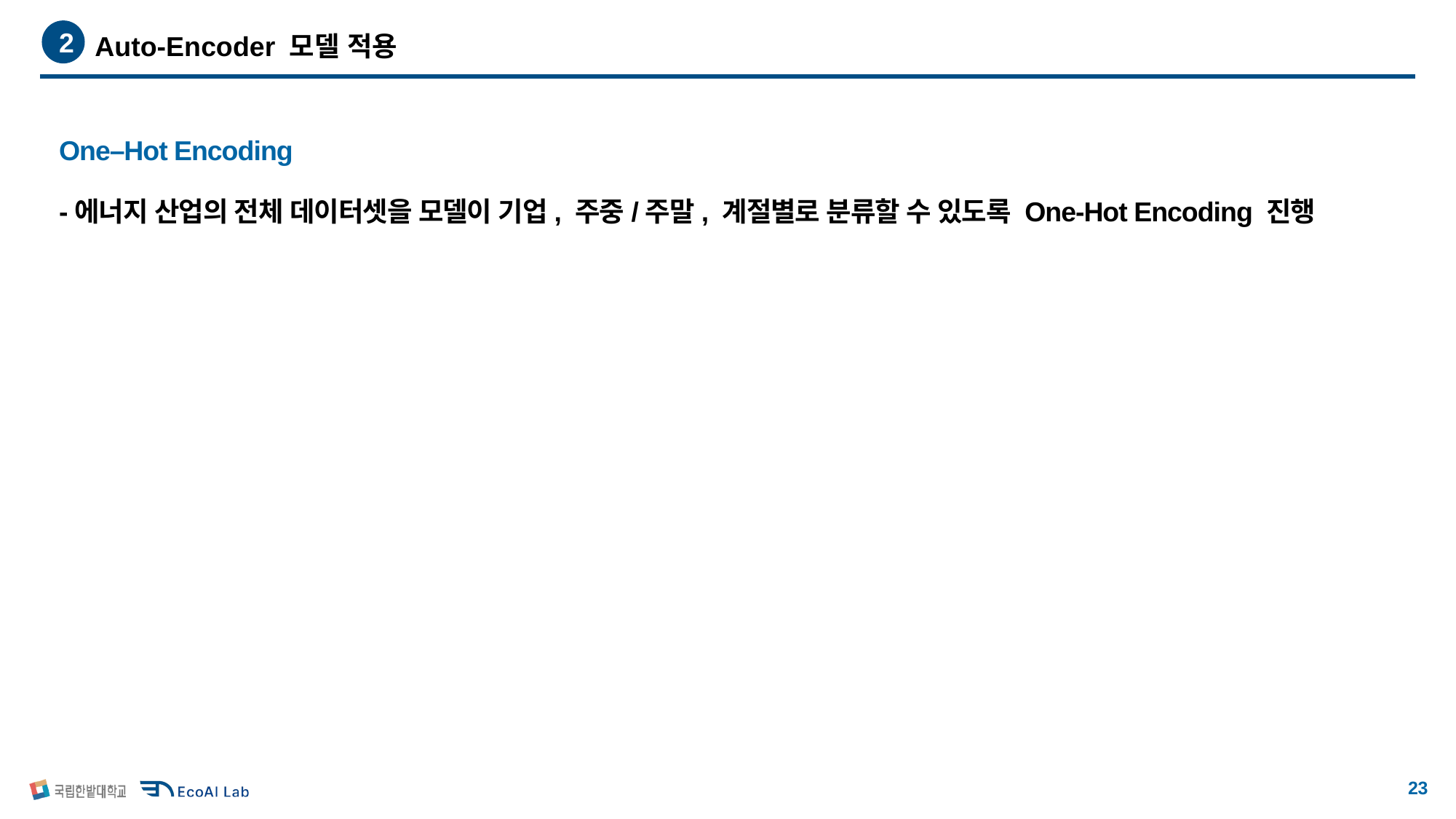

Auto-Encoder 모델 적용
2
One–Hot Encoding
-에너지 산업의 전체 데이터셋을 모델이 기업, 주중/주말, 계절별로 분류할 수 있도록 One-Hot Encoding 진행
23